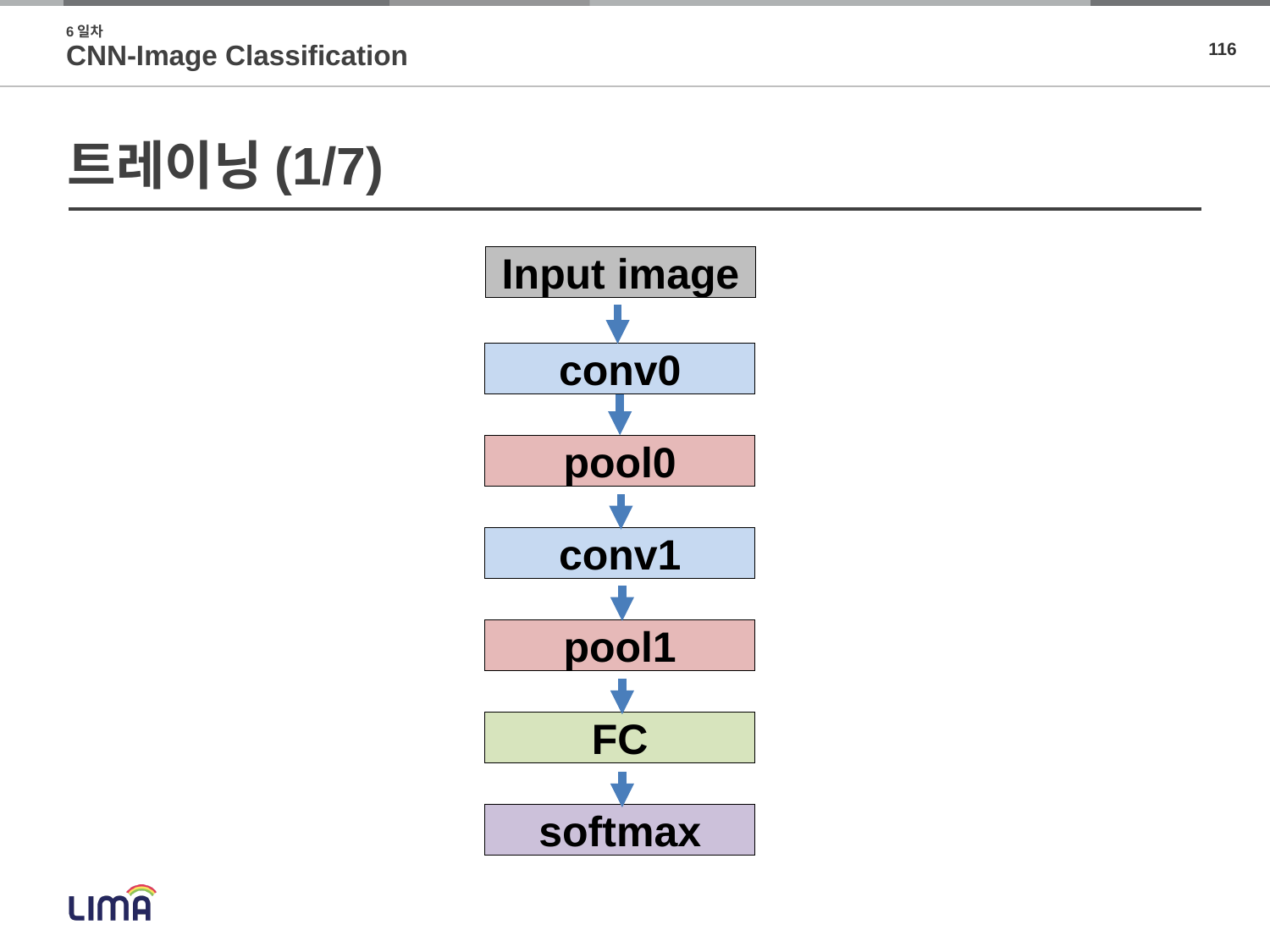

6일차
CNN-Image Classification
# 트레이닝(1/7)
Input image
conv0
pool0
conv1
pool1
FC
softmax